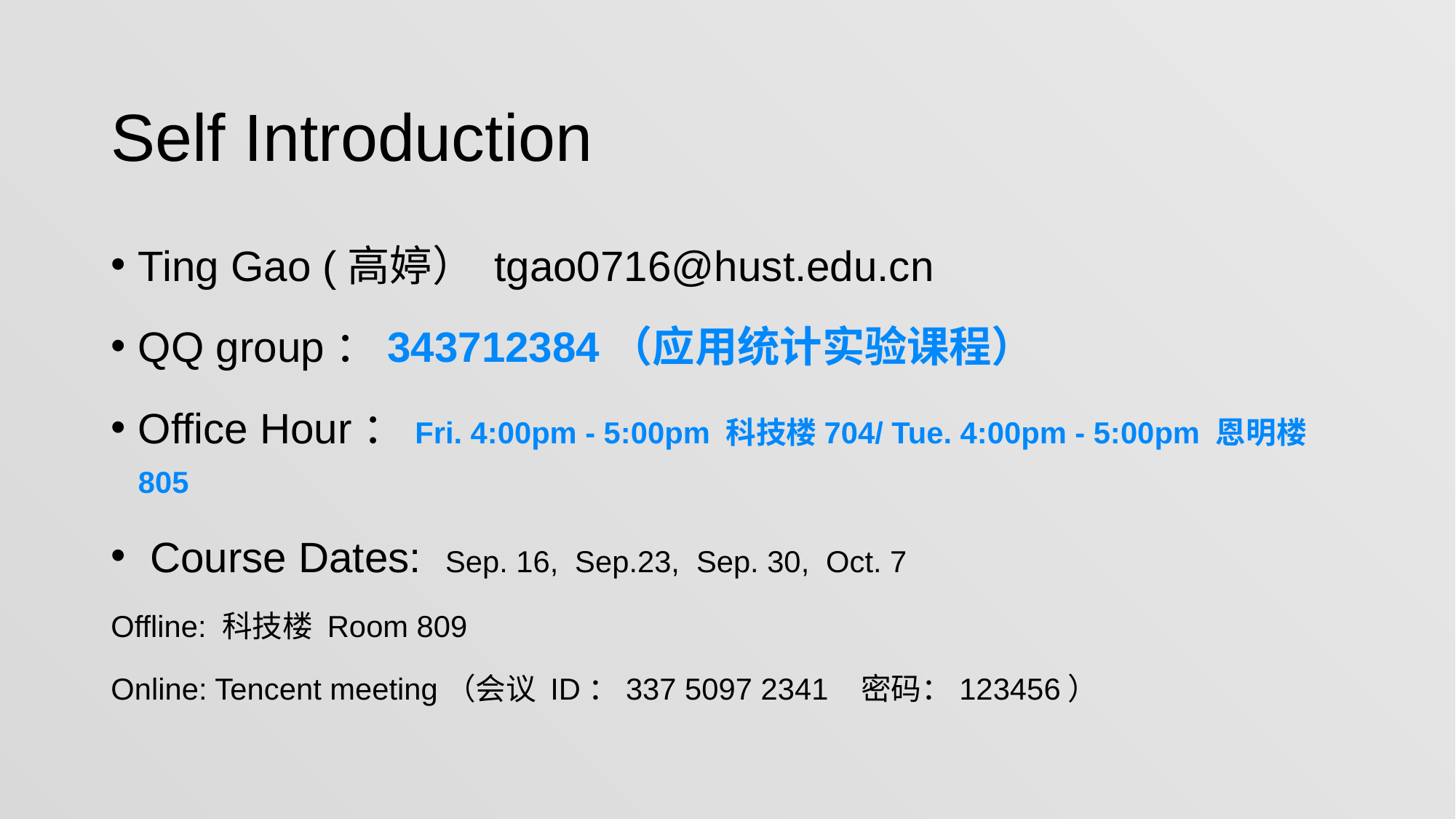

# Self Introduction
Ting Gao (高婷） tgao0716@hust.edu.cn
QQ group：343712384（应用统计实验课程）
Office Hour：Fri. 4:00pm - 5:00pm 科技楼704/ Tue. 4:00pm - 5:00pm 恩明楼805
 Course Dates:  Sep. 16,  Sep.23,  Sep. 30,  Oct. 7
Offline: 科技楼 Room 809
Online: Tencent meeting（会议 ID：337 5097 2341   密码：123456）